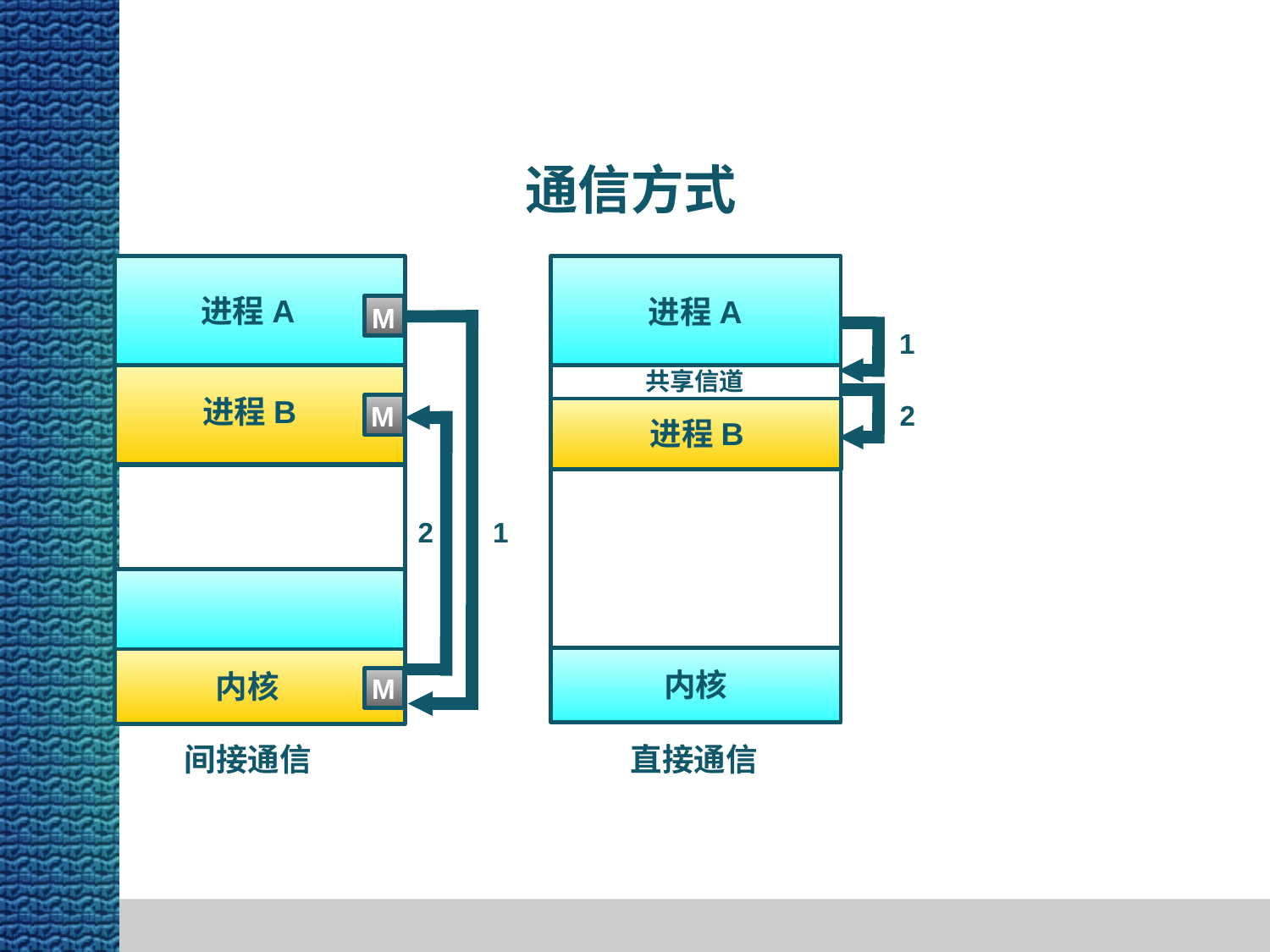

通信方式

进程A

进程B

内核
间接通信

进程A
共享信道

进程B

内核
直接通信
M

M

M

1
1
2
2